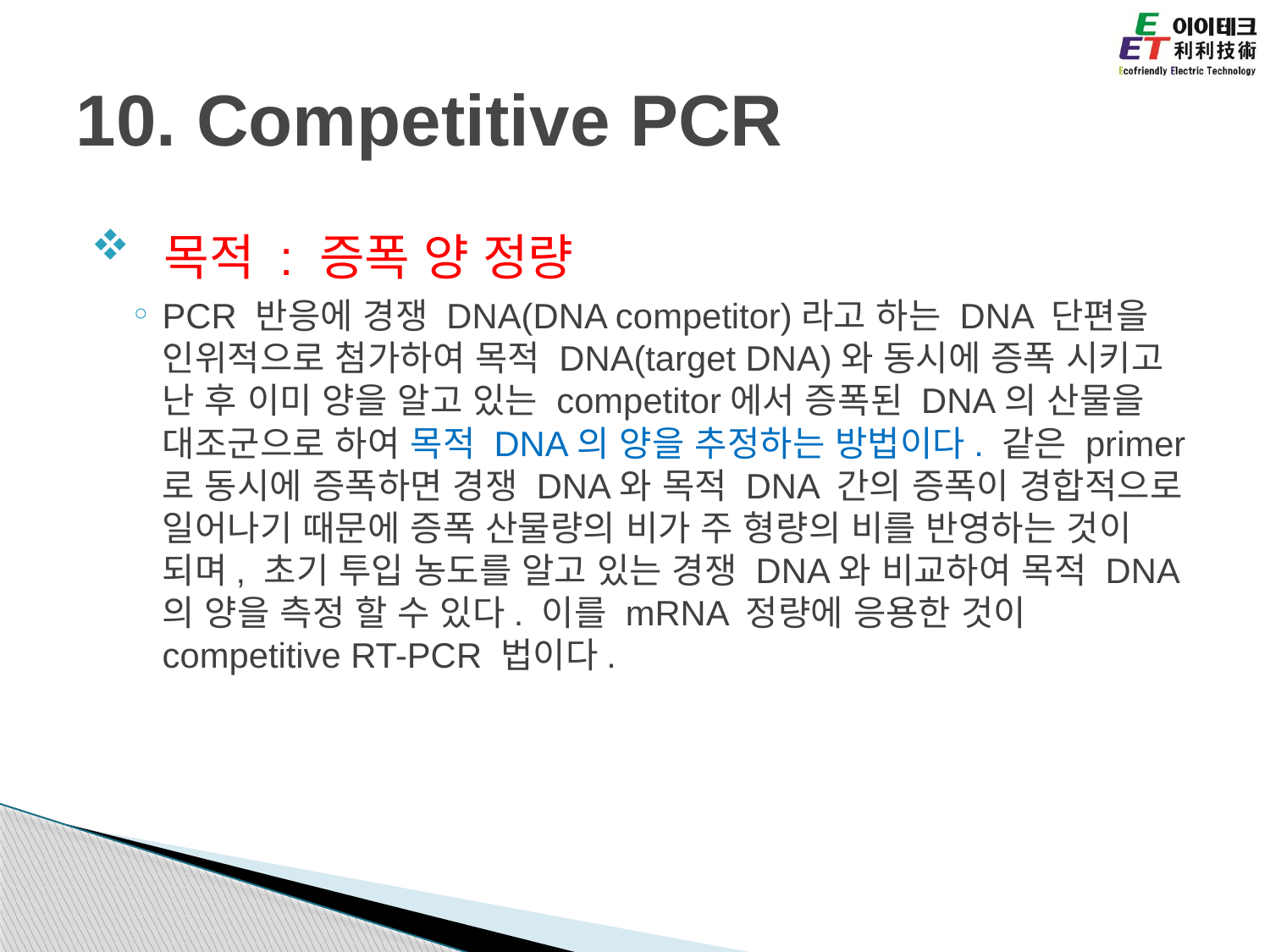

# 10. Competitive PCR
 목적 : 증폭 양 정량
PCR 반응에 경쟁 DNA(DNA competitor)라고 하는 DNA 단편을 인위적으로 첨가하여 목적 DNA(target DNA)와 동시에 증폭 시키고 난 후 이미 양을 알고 있는 competitor에서 증폭된 DNA의 산물을 대조군으로 하여 목적 DNA의 양을 추정하는 방법이다. 같은 primer로 동시에 증폭하면 경쟁 DNA와 목적 DNA 간의 증폭이 경합적으로 일어나기 때문에 증폭 산물량의 비가 주 형량의 비를 반영하는 것이 되며, 초기 투입 농도를 알고 있는 경쟁 DNA와 비교하여 목적 DNA의 양을 측정 할 수 있다. 이를 mRNA 정량에 응용한 것이 competitive RT-PCR 법이다.